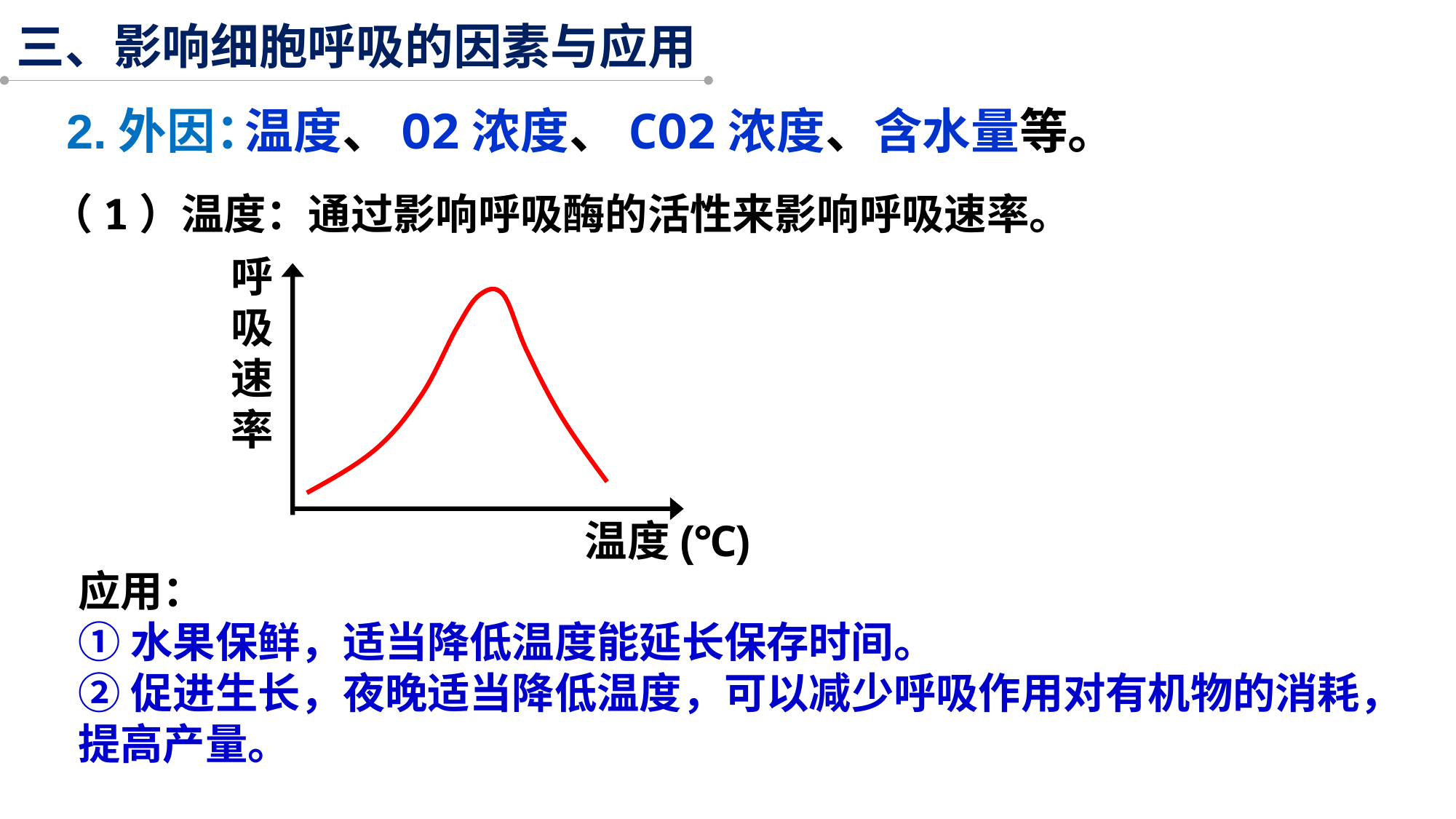

三、影响细胞呼吸的因素与应用
2.外因：
温度、O2浓度、CO2浓度、含水量等。

（1）温度：通过影响呼吸酶的活性来影响呼吸速率。
呼吸速率

温度(℃)
应用：
①水果保鲜，适当降低温度能延长保存时间。
②促进生长，夜晚适当降低温度，可以减少呼吸作用对有机物的消耗，提高产量。